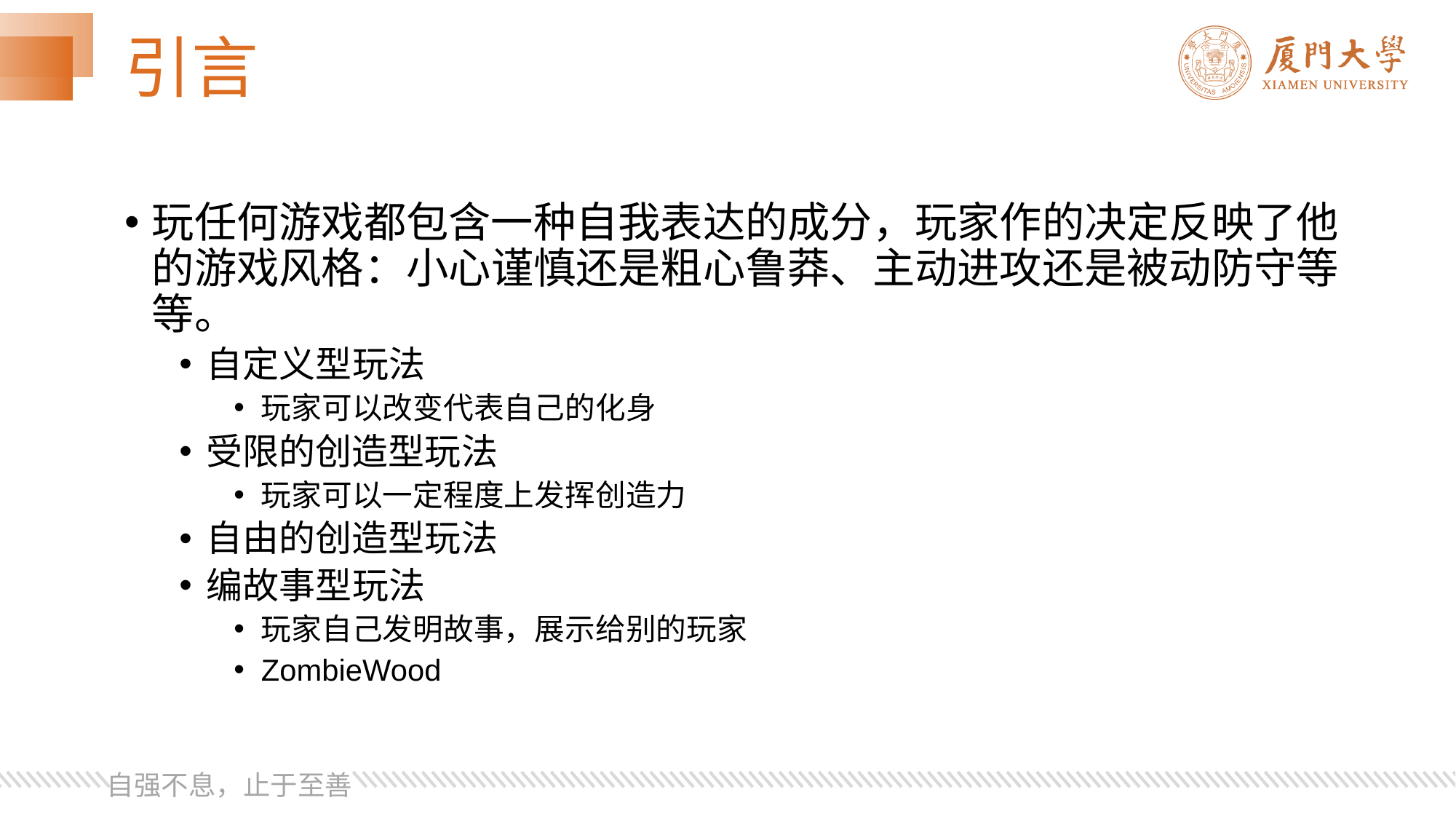

# 引言
玩任何游戏都包含一种自我表达的成分，玩家作的决定反映了他的游戏风格：小心谨慎还是粗心鲁莽、主动进攻还是被动防守等等。
自定义型玩法
玩家可以改变代表自己的化身
受限的创造型玩法
玩家可以一定程度上发挥创造力
自由的创造型玩法
编故事型玩法
玩家自己发明故事，展示给别的玩家
ZombieWood